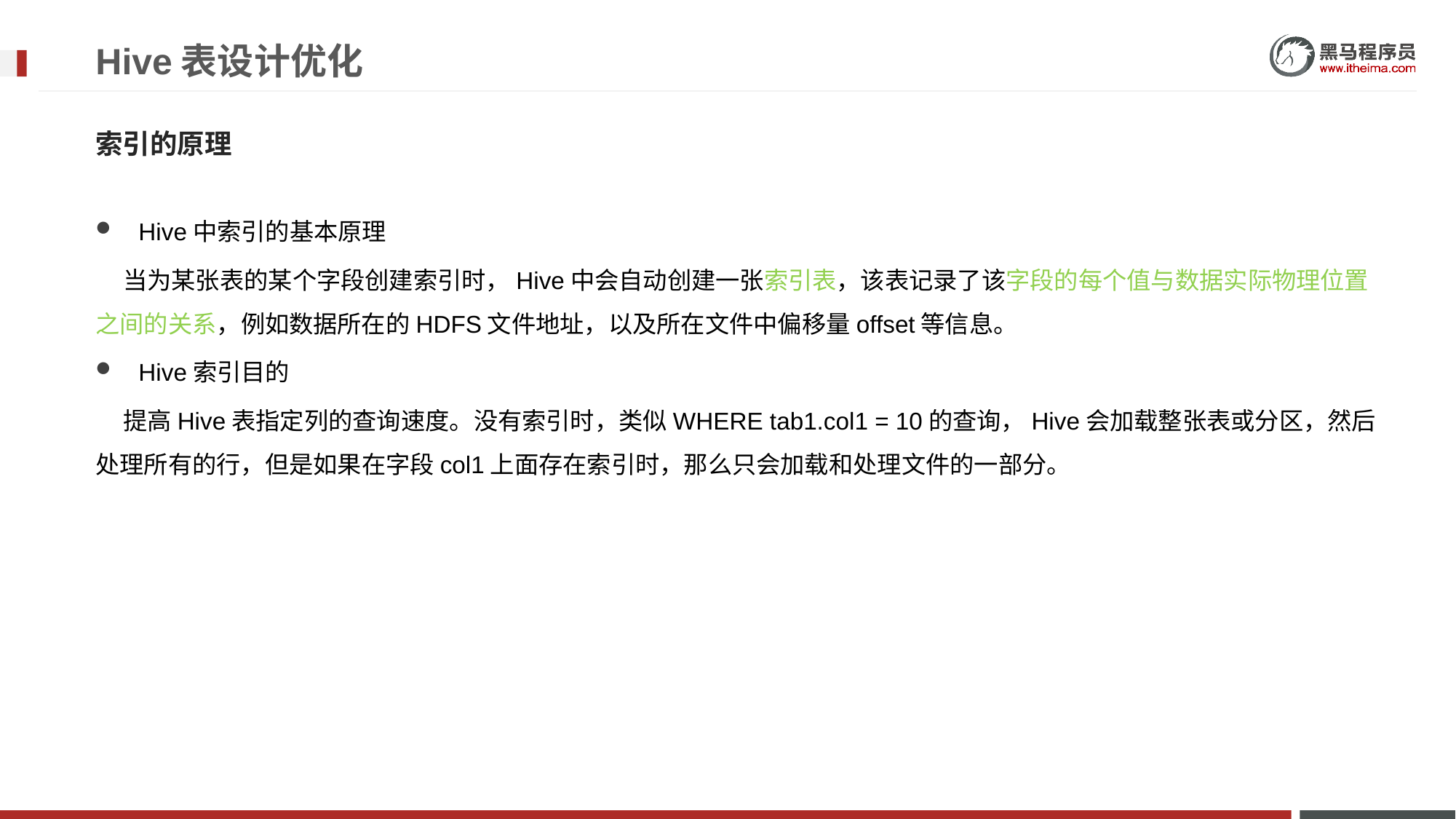

# Hive表设计优化
索引的原理
Hive中索引的基本原理
    当为某张表的某个字段创建索引时，Hive中会自动创建一张索引表，该表记录了该字段的每个值与数据实际物理位置之间的关系，例如数据所在的HDFS文件地址，以及所在文件中偏移量offset等信息。
Hive索引目的
    提高Hive表指定列的查询速度。没有索引时，类似WHERE tab1.col1 = 10的查询，Hive会加载整张表或分区，然后处理所有的行，但是如果在字段col1上面存在索引时，那么只会加载和处理文件的一部分。